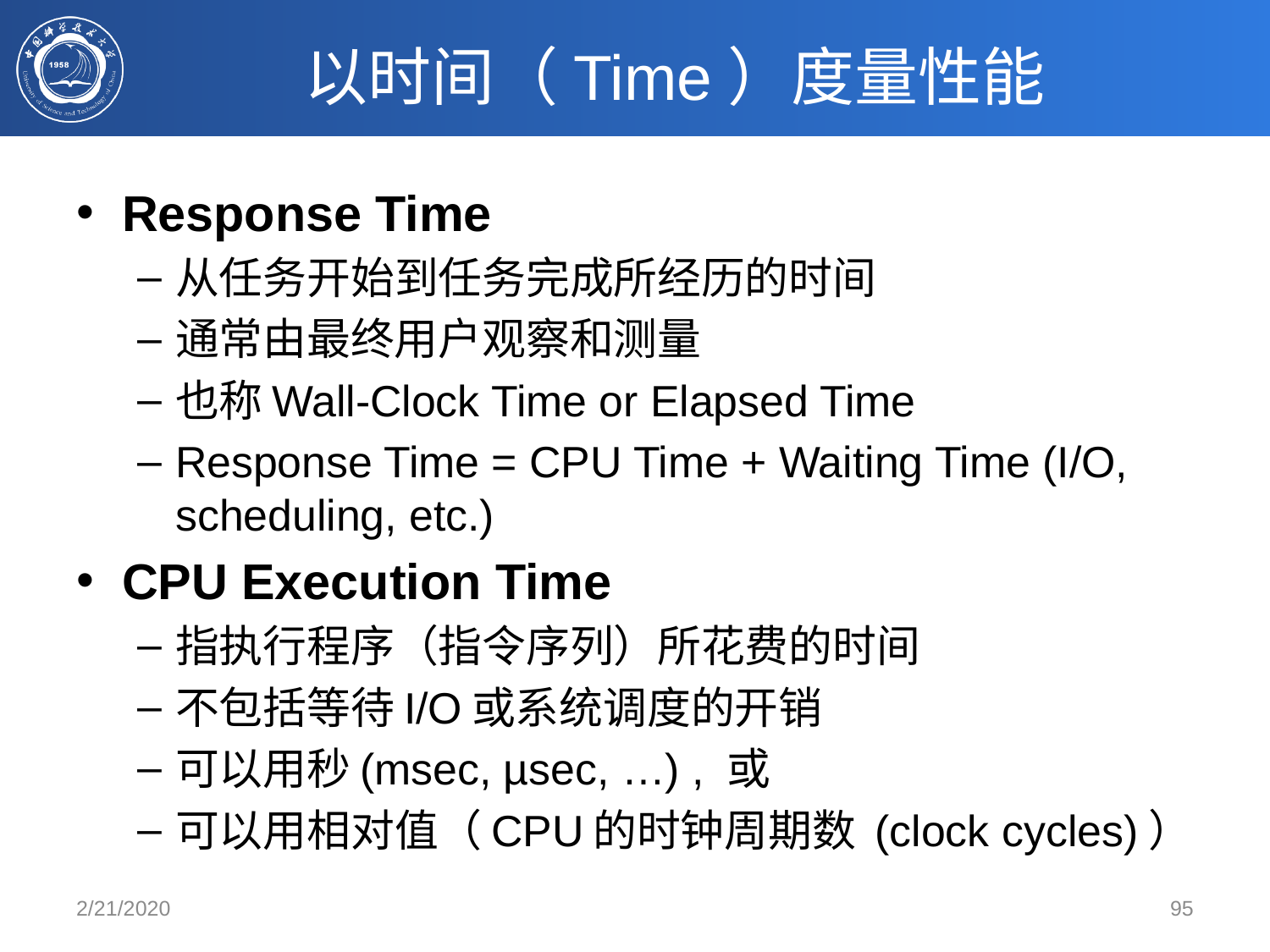

# 以时间（Time）度量性能
Response Time
从任务开始到任务完成所经历的时间
通常由最终用户观察和测量
也称Wall-Clock Time or Elapsed Time
Response Time = CPU Time + Waiting Time (I/O, scheduling, etc.)
CPU Execution Time
指执行程序（指令序列）所花费的时间
不包括等待I/O或系统调度的开销
可以用秒(msec, µsec, …) , 或
可以用相对值（CPU的时钟周期数 (clock cycles)）
2/21/2020
95